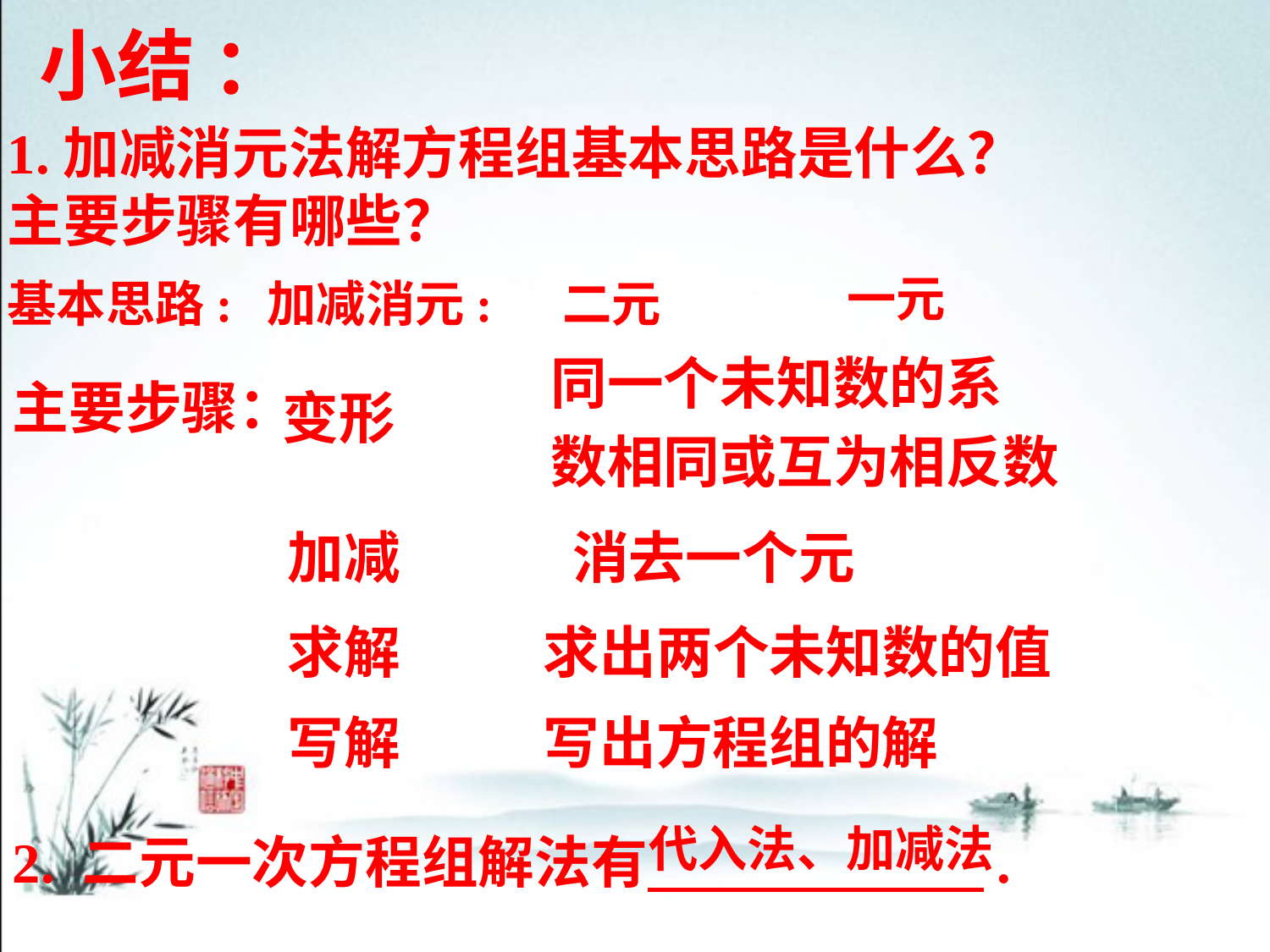

小结 ：
1.加减消元法解方程组基本思路是什么？
主要步骤有哪些？
一元
基本思路:
加减消元:
二元

同一个未知数的系
数相同或互为相反数
主要步骤：

变形

加减
消去一个元

求解
求出两个未知数的值

写解
写出方程组的解

代入法、加减法
2. 二元一次方程组解法有                          .